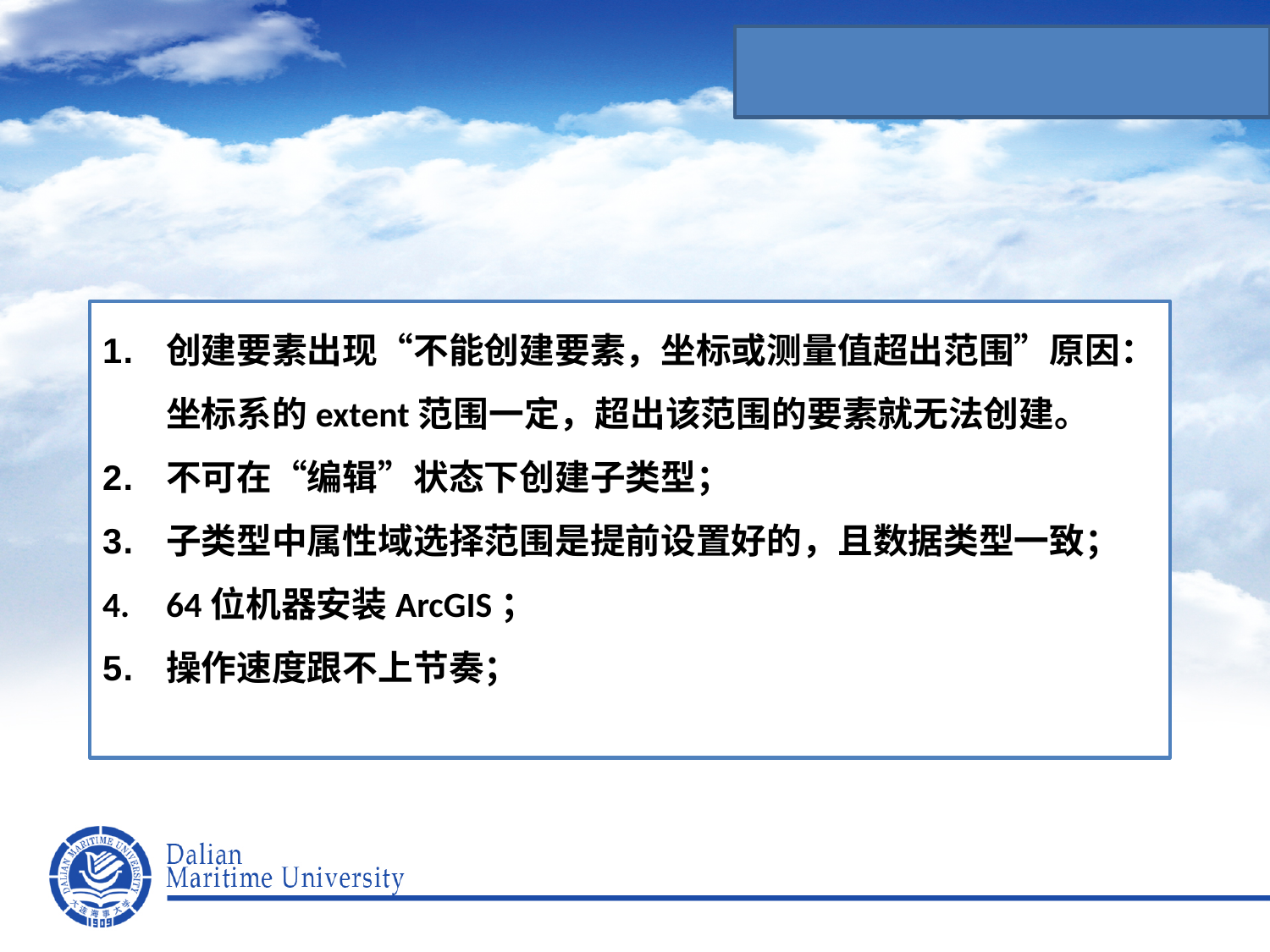

创建要素出现“不能创建要素，坐标或测量值超出范围”原因：坐标系的extent范围一定，超出该范围的要素就无法创建。
不可在“编辑”状态下创建子类型；
子类型中属性域选择范围是提前设置好的，且数据类型一致；
64位机器安装ArcGIS；
操作速度跟不上节奏；